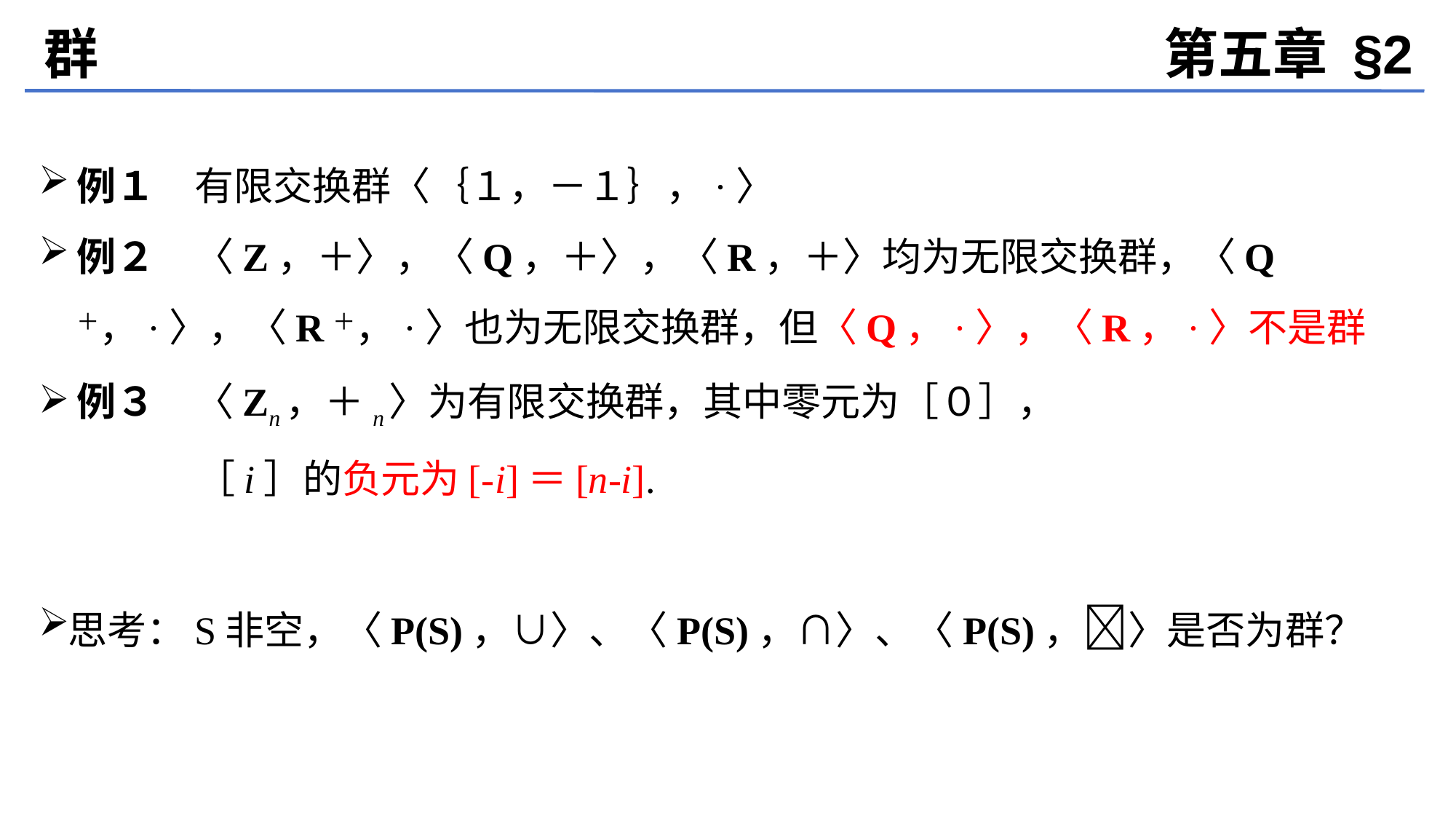

群
第五章 §2
例１　有限交换群〈｛１，－１｝，·〉
例２　〈Z，＋〉，〈Q，＋〉，〈R，＋〉均为无限交换群，〈Q＋，·〉，〈R＋，·〉也为无限交换群，但〈Q，·〉，〈R，·〉不是群
例３　〈Zn，＋n〉为有限交换群，其中零元为［０］，
                 ［i］的负元为[-i]＝[n-i].

思考：S非空，〈P(S)，∪〉、〈P(S)，∩〉、〈P(S)，⊕〉是否为群？